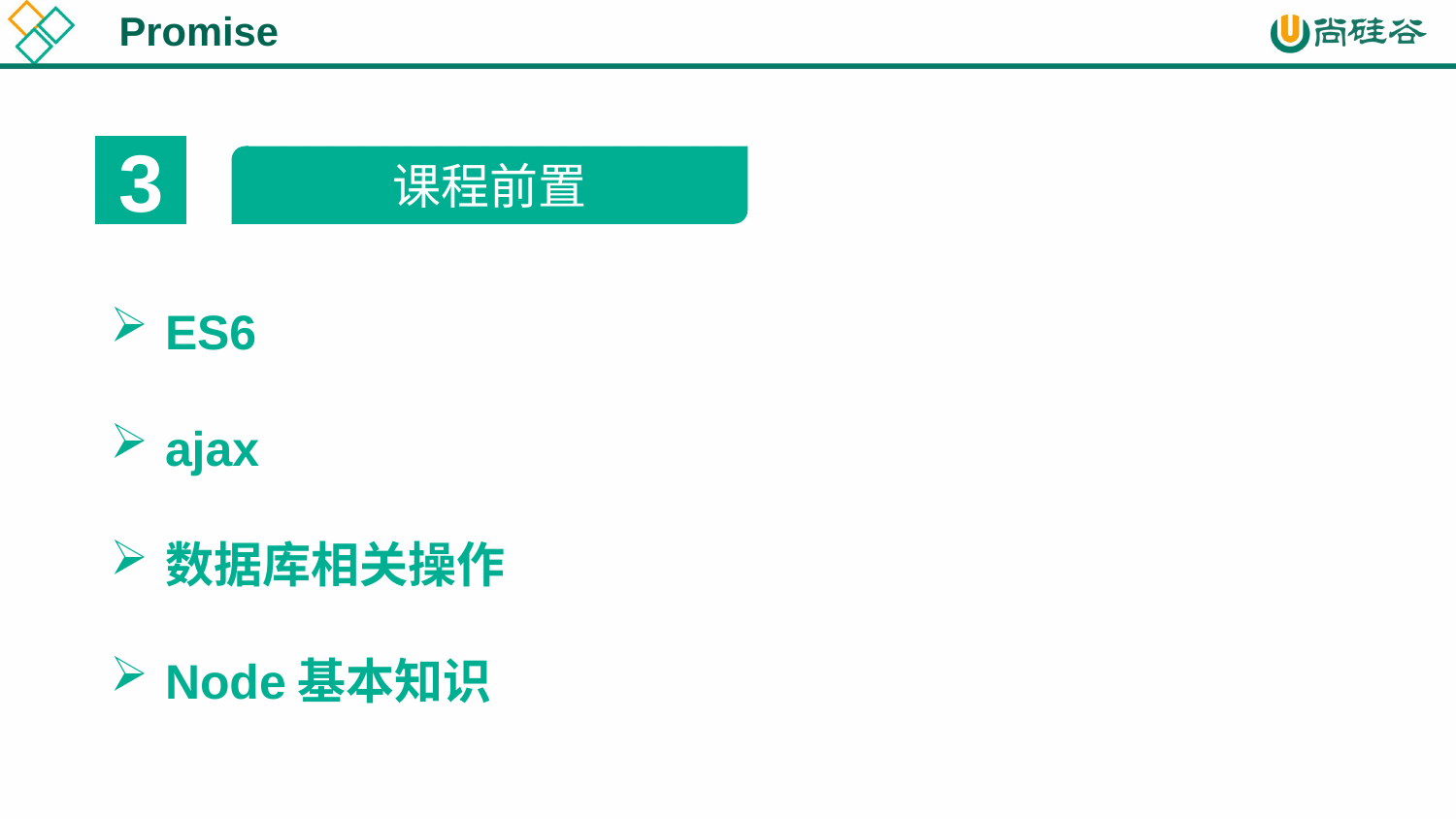

Promise
3
课程前置
ES6

ajax

数据库相关操作

Node基本知识